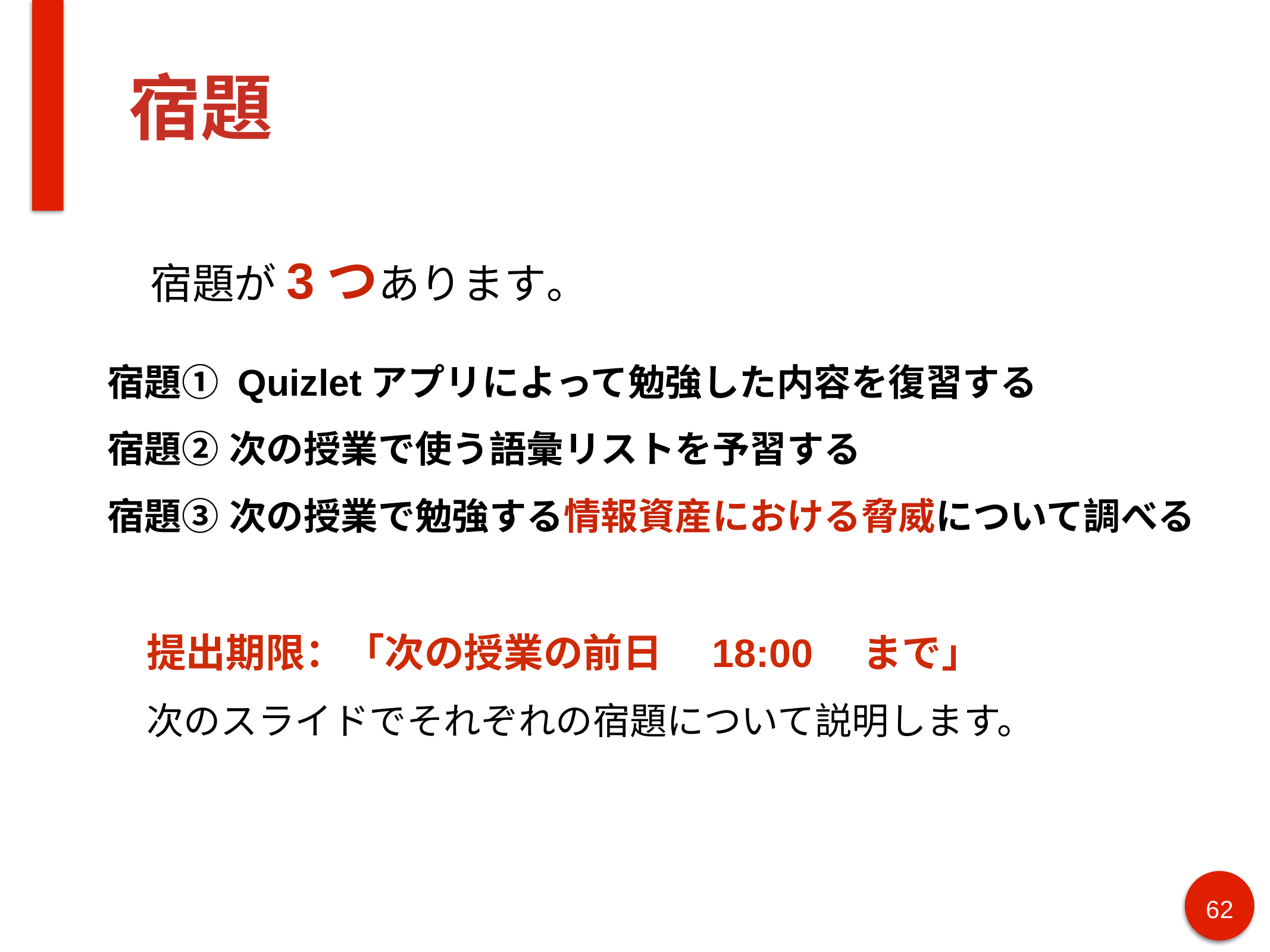

# 宿題
　　宿題が3つあります。
宿題① Quizletアプリによって勉強した内容を復習する
宿題② 次の授業で使う語彙リストを予習する
宿題③ 次の授業で勉強する情報資産における脅威について調べる

提出期限：「次の授業の前日　18:00　まで」
次のスライドでそれぞれの宿題について説明します。

62